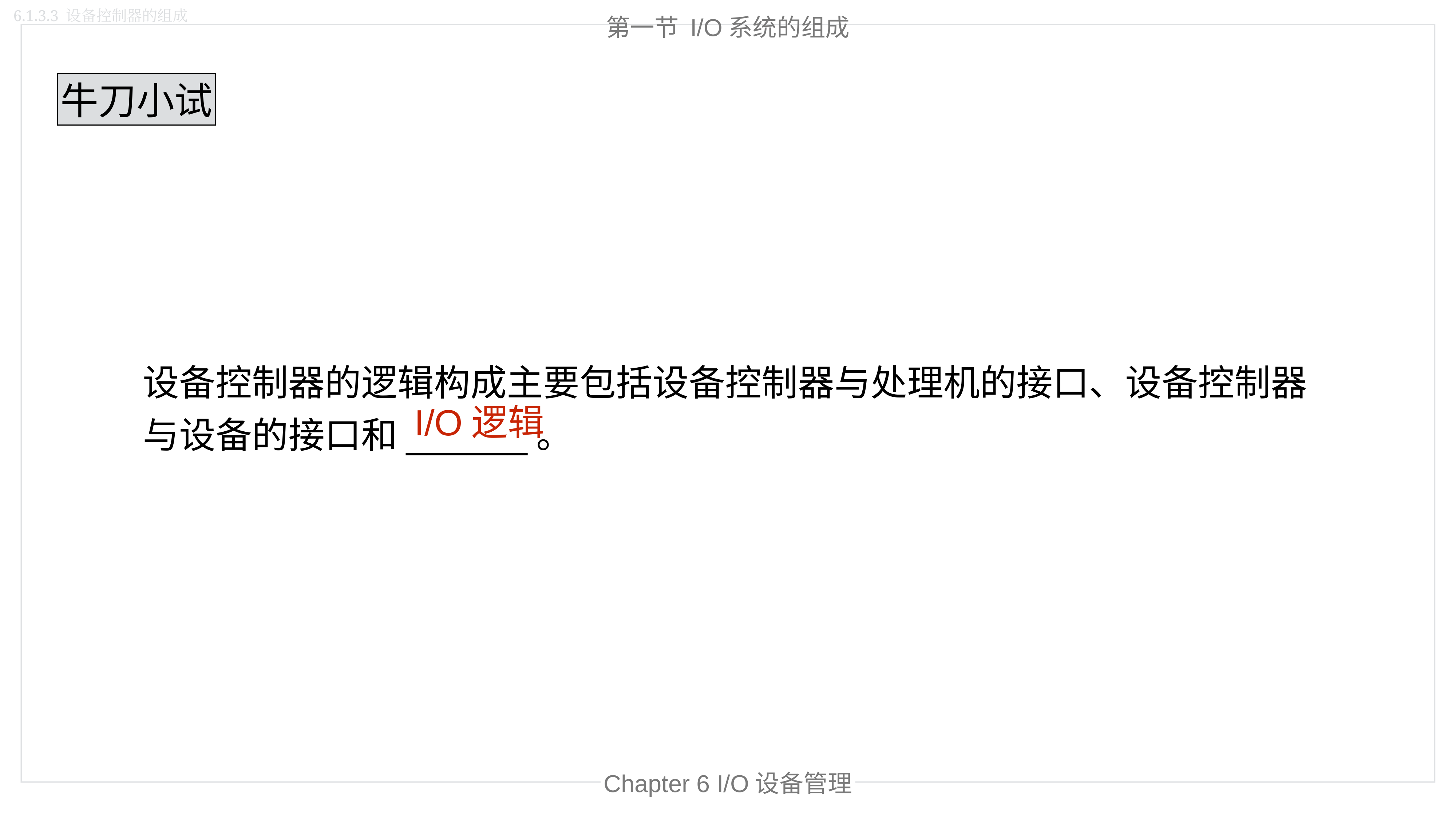

6.1.3.3 设备控制器的组成
第一节 I/O系统的组成

牛刀小试
设备控制器的逻辑构成主要包括设备控制器与处理机的接口、设备控制器与设备的接口和______。
I/O逻辑
Chapter 6 I/O设备管理